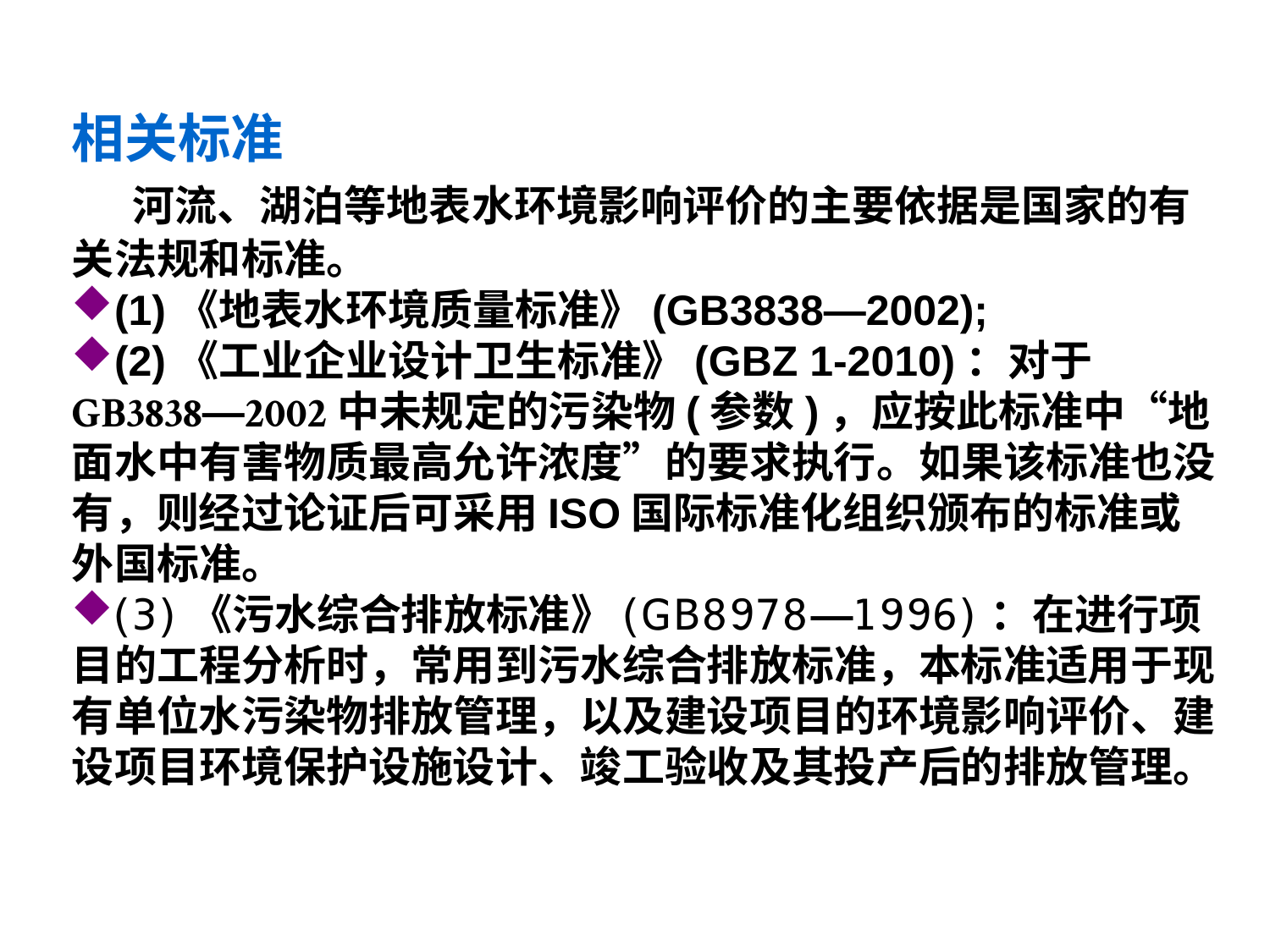

相关标准
    河流、湖泊等地表水环境影响评价的主要依据是国家的有关法规和标准。
(1)《地表水环境质量标准》(GB3838—2002);
(2)《工业企业设计卫生标准》(GBZ 1-2010)：对于GB3838—2002中未规定的污染物(参数)，应按此标准中“地面水中有害物质最高允许浓度”的要求执行。如果该标准也没有，则经过论证后可采用ISO国际标准化组织颁布的标准或外国标准。
(3)《污水综合排放标准》(GB8978—1996)：在进行项目的工程分析时，常用到污水综合排放标准，本标准适用于现有单位水污染物排放管理，以及建设项目的环境影响评价、建设项目环境保护设施设计、竣工验收及其投产后的排放管理。